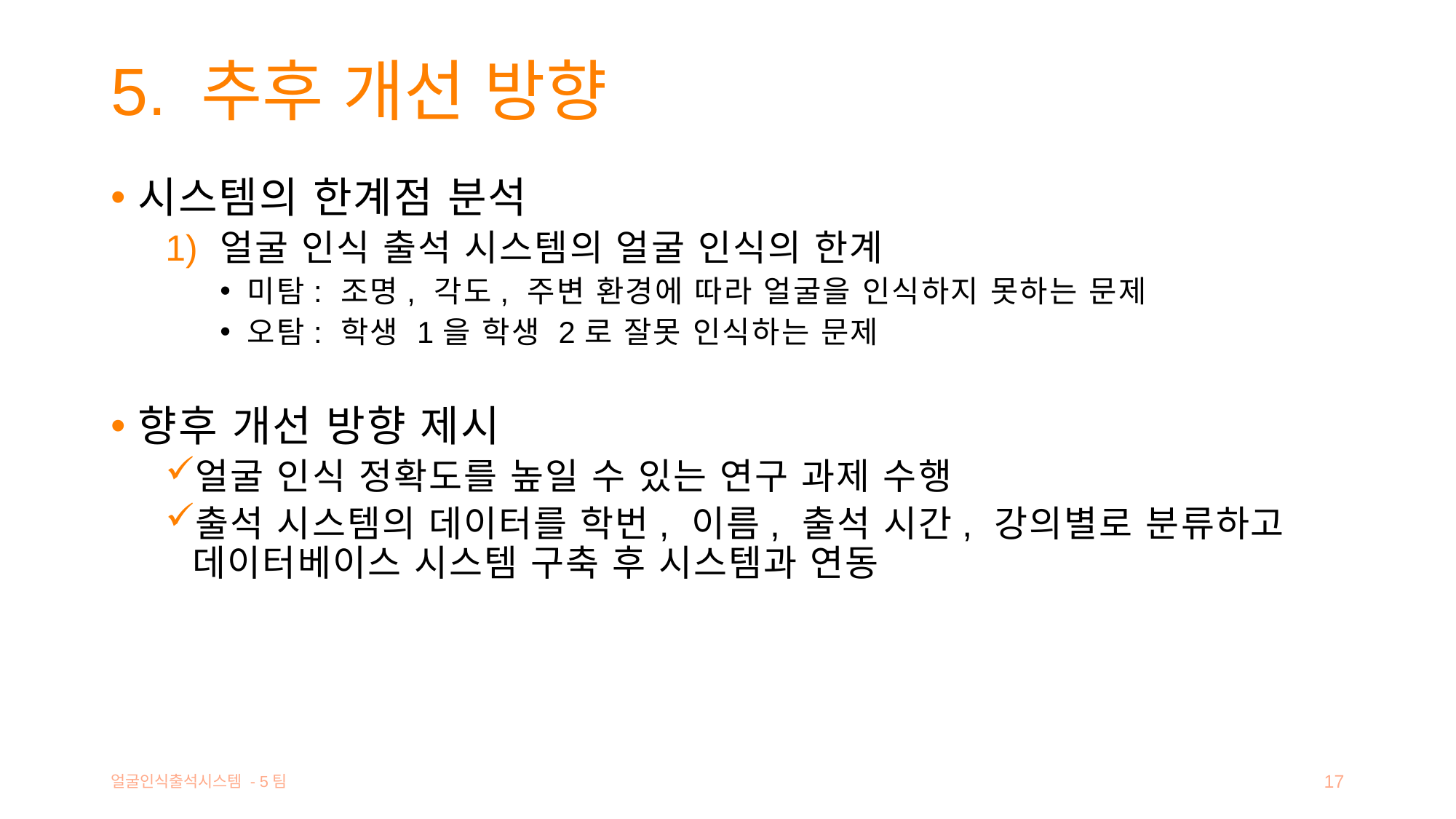

# 5. 추후 개선 방향
시스템의 한계점 분석
얼굴 인식 출석 시스템의 얼굴 인식의 한계
미탐: 조명, 각도, 주변 환경에 따라 얼굴을 인식하지 못하는 문제
오탐: 학생 1을 학생 2로 잘못 인식하는 문제

향후 개선 방향 제시
얼굴 인식 정확도를 높일 수 있는 연구 과제 수행
출석 시스템의 데이터를 학번, 이름, 출석 시간, 강의별로 분류하고
데이터베이스 시스템 구축 후 시스템과 연동

얼굴인식출석시스템 - 5팀
17